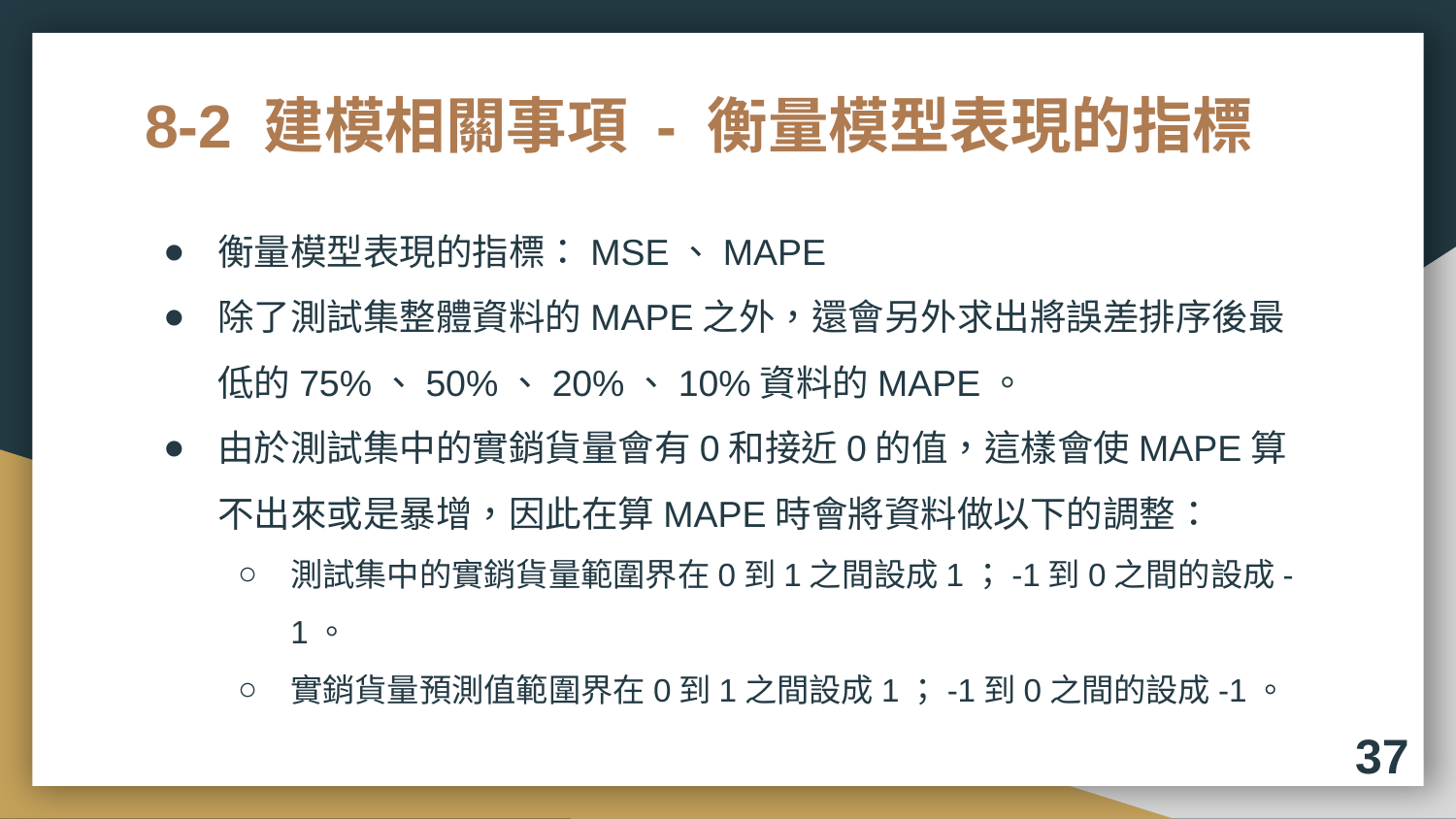

# 8-2 建模相關事項 - 衡量模型表現的指標

衡量模型表現的指標：MSE、MAPE
除了測試集整體資料的MAPE之外，還會另外求出將誤差排序後最低的75%、50%、20%、10%資料的MAPE。
由於測試集中的實銷貨量會有0和接近0的值，這樣會使MAPE算不出來或是暴增，因此在算MAPE時會將資料做以下的調整：
測試集中的實銷貨量範圍界在0到1之間設成1；-1到0之間的設成-1。
實銷貨量預測值範圍界在0到1之間設成1；-1到0之間的設成-1。

37